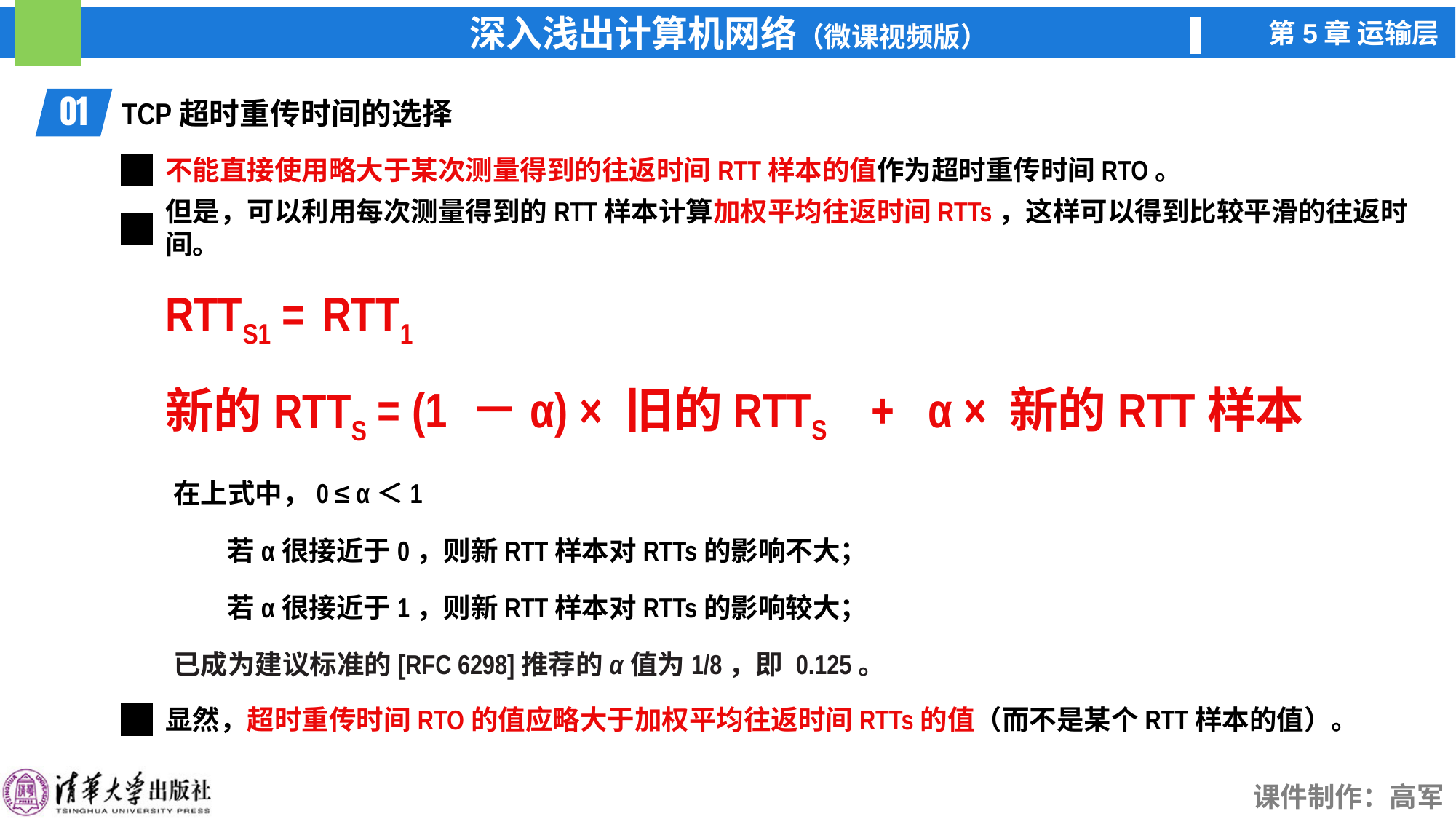

01
TCP超时重传时间的选择
不能直接使用略大于某次测量得到的往返时间RTT样本的值作为超时重传时间RTO。

但是，可以利用每次测量得到的RTT样本计算加权平均往返时间RTTs，这样可以得到比较平滑的往返时间。

RTTS1 =
RTT1
= (1 －α) × 旧的RTTS    +   α × 新的RTT样本
新的RTTS
在上式中，0 ≤ α＜1
若α很接近于0，则新RTT样本对RTTs的影响不大；
若α很接近于1，则新RTT样本对RTTs的影响较大；
已成为建议标准的[RFC 6298]推荐的α值为1/8，即 0.125。
显然，超时重传时间RTO的值应略大于加权平均往返时间RTTs的值（而不是某个RTT样本的值）。